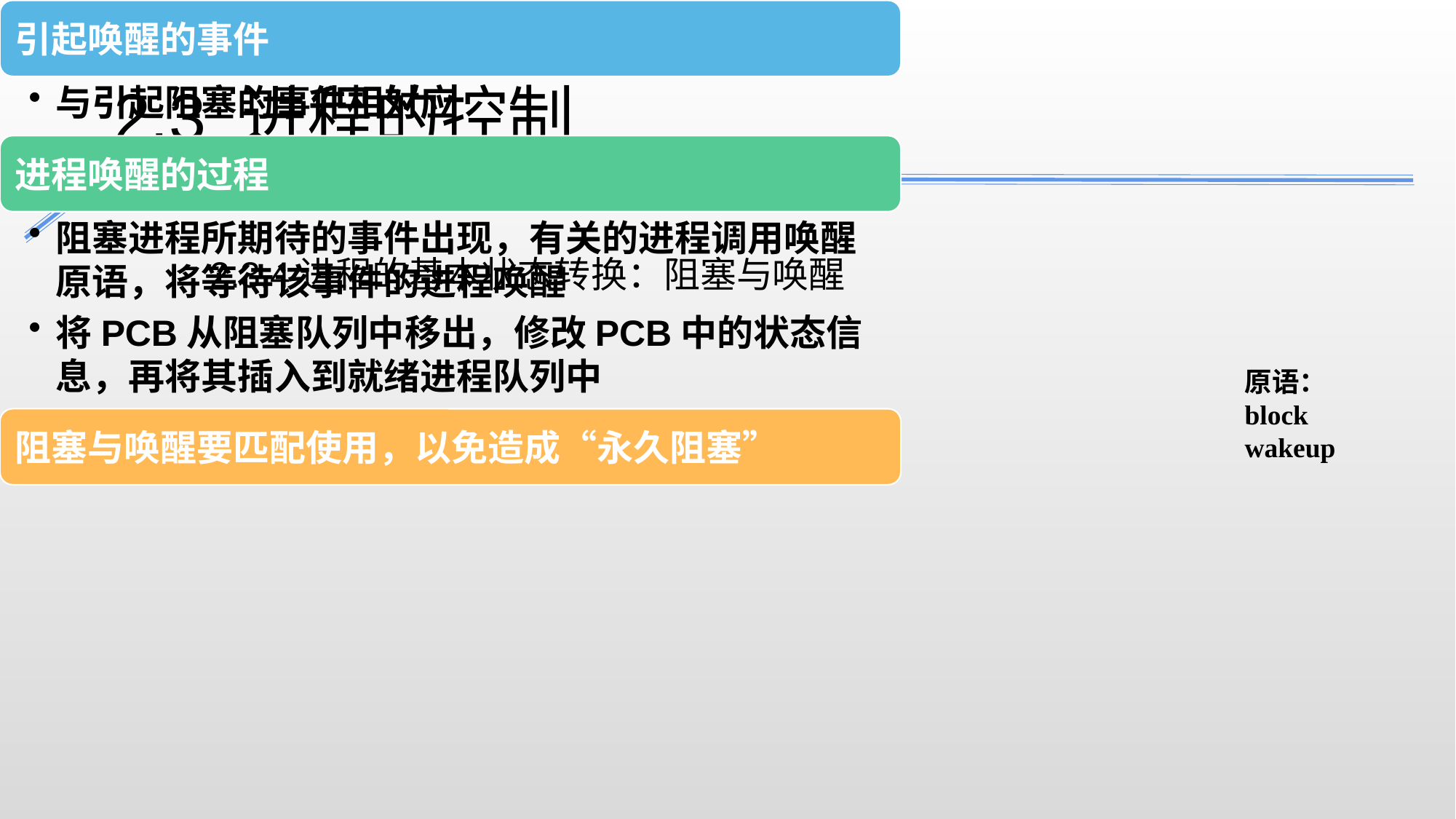

2.3 进程的控制
2.3.4进程的基本状态转换：阻塞与唤醒
引起唤醒的事件
与引起阻塞的事件相对应
进程唤醒的过程
阻塞进程所期待的事件出现，有关的进程调用唤醒原语，将等待该事件的进程唤醒
将PCB从阻塞队列中移出，修改PCB中的状态信息，再将其插入到就绪进程队列中
阻塞与唤醒要匹配使用，以免造成“永久阻塞”
原语：
block
wakeup